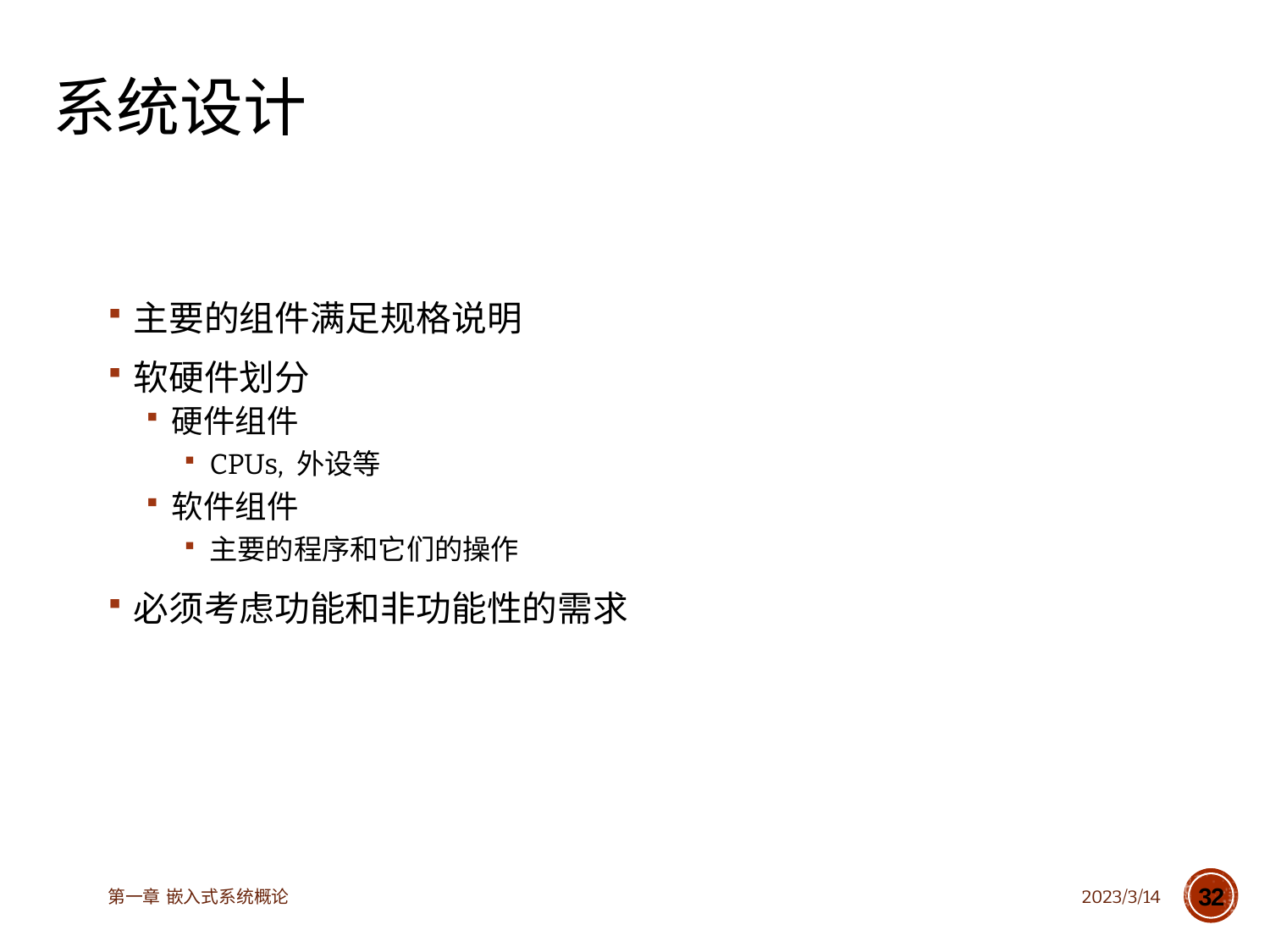

# 系统设计
主要的组件满足规格说明
软硬件划分
硬件组件
CPUs, 外设等
软件组件
主要的程序和它们的操作
必须考虑功能和非功能性的需求
第一章 嵌入式系统概论
2023/3/14
32